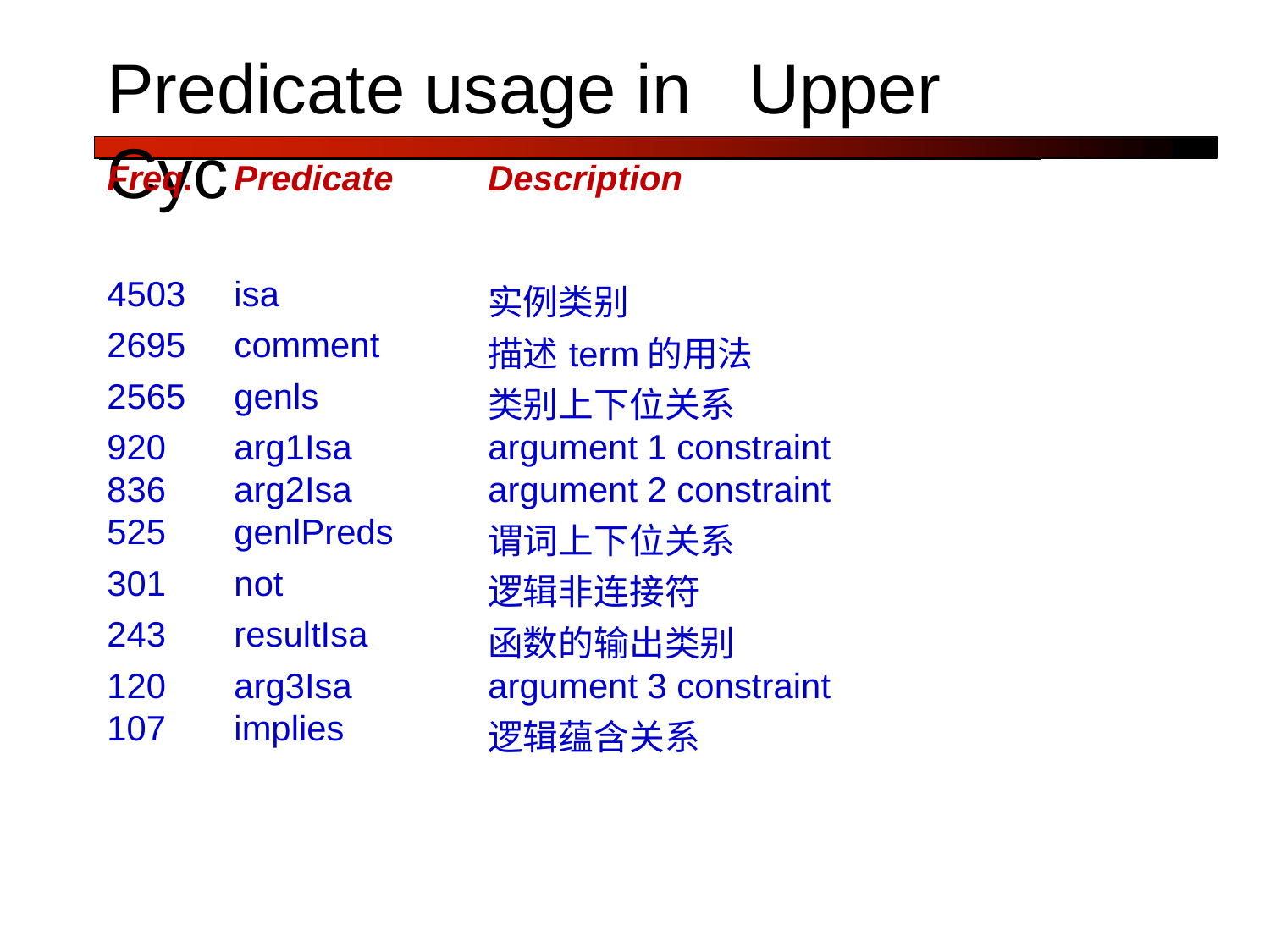

Predicate usage in	Upper	Cyc

| Freq. | Predicate | Description |
| --- | --- | --- |
| 4503 | isa | 实例类别 |
| 2695 | comment | 描述term的用法 |
| 2565 | genls | 类别上下位关系 |
| 920 | arg1Isa | argument 1 constraint |
| 836 | arg2Isa | argument 2 constraint |
| 525 | genlPreds | 谓词上下位关系 |
| 301 | not | 逻辑非连接符 |
| 243 | resultIsa | 函数的输出类别 |
| 120 | arg3Isa | argument 3 constraint |
| 107 | implies | 逻辑蕴含关系 |